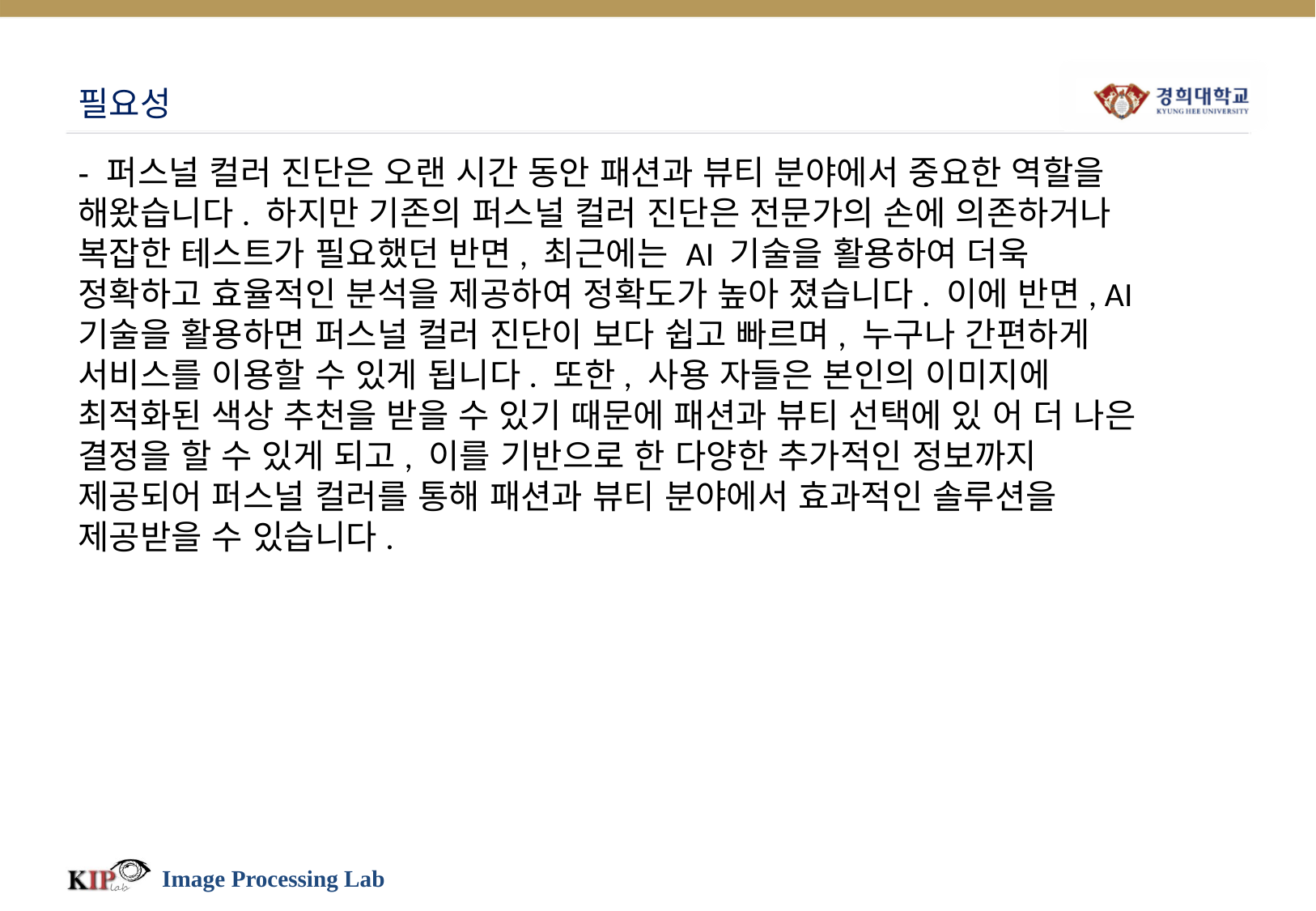

# 필요성
- 퍼스널 컬러 진단은 오랜 시간 동안 패션과 뷰티 분야에서 중요한 역할을 해왔습니다. 하지만 기존의 퍼스널 컬러 진단은 전문가의 손에 의존하거나 복잡한 테스트가 필요했던 반면, 최근에는 AI 기술을 활용하여 더욱 정확하고 효율적인 분석을 제공하여 정확도가 높아 졌습니다. 이에 반면, AI 기술을 활용하면 퍼스널 컬러 진단이 보다 쉽고 빠르며, 누구나 간편하게 서비스를 이용할 수 있게 됩니다. 또한, 사용 자들은 본인의 이미지에 최적화된 색상 추천을 받을 수 있기 때문에 패션과 뷰티 선택에 있 어 더 나은 결정을 할 수 있게 되고, 이를 기반으로 한 다양한 추가적인 정보까지 제공되어 퍼스널 컬러를 통해 패션과 뷰티 분야에서 효과적인 솔루션을 제공받을 수 있습니다.
Image Processing Lab